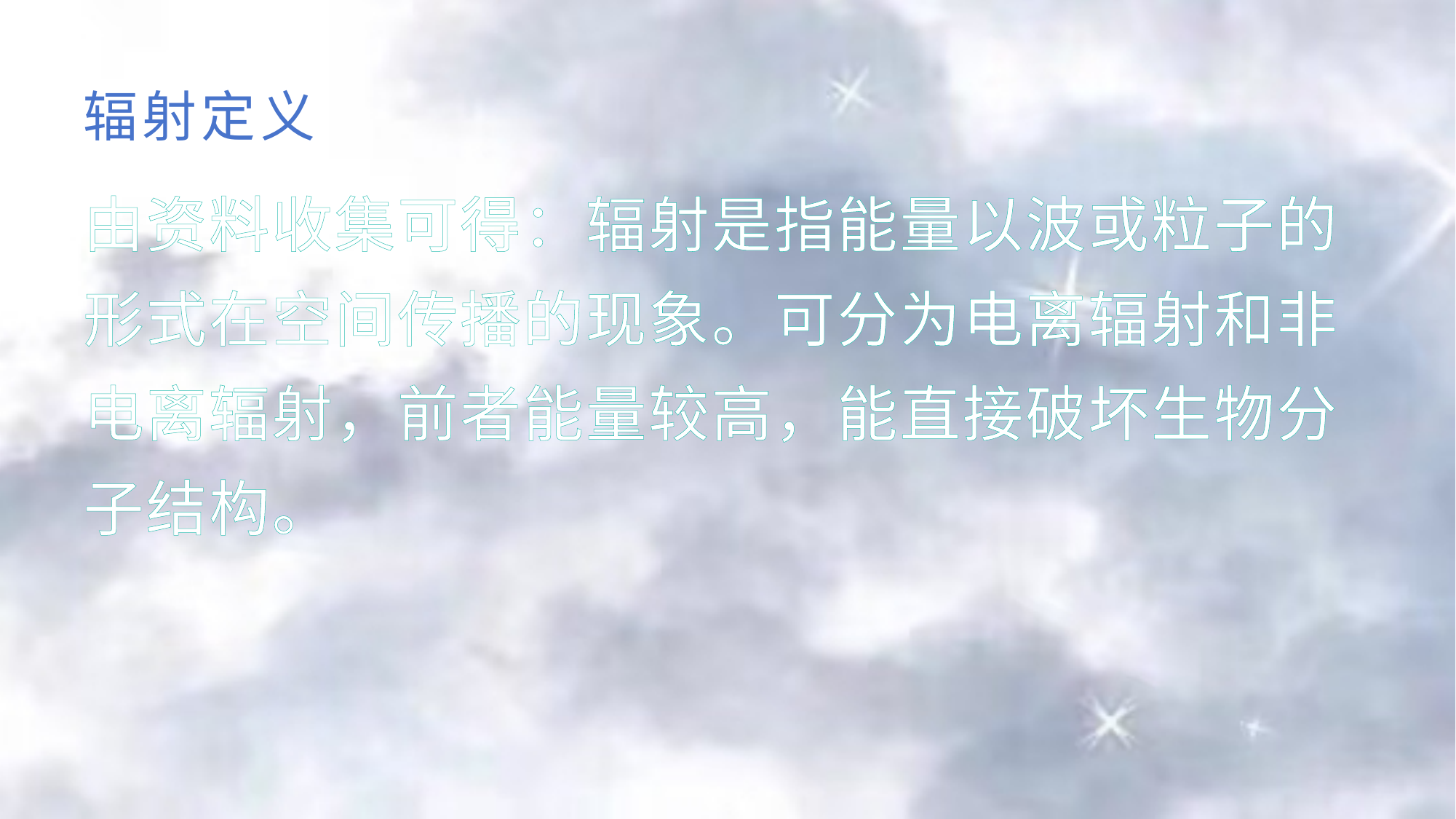

# 辐射定义
由资料收集可得：辐射是指能量以波或粒子的形式在空间传播的现象。可分为电离辐射和非电离辐射，前者能量较高，能直接破坏生物分子结构。